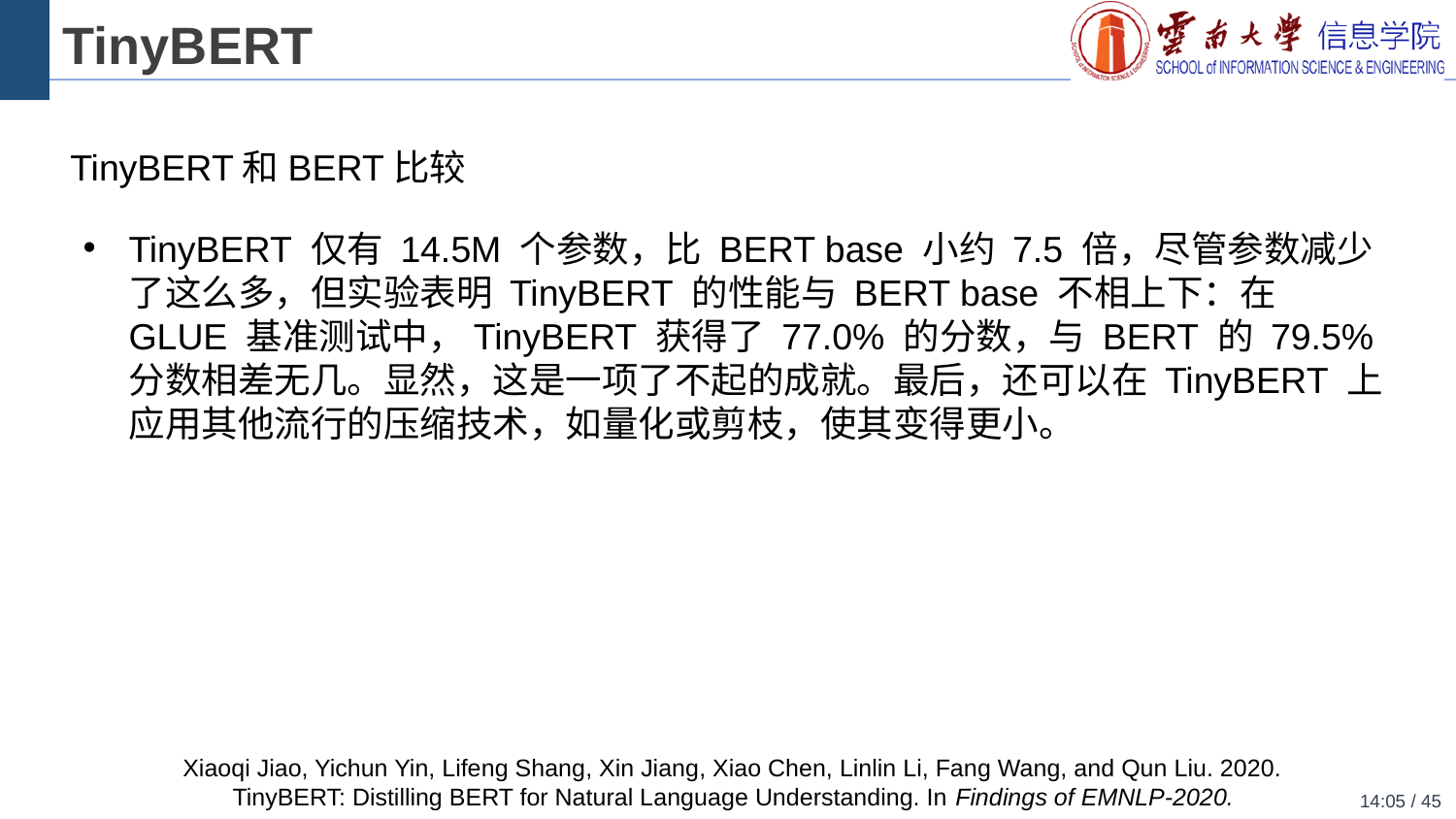

# TinyBERT
TinyBERT和BERT比较
TinyBERT 仅有 14.5M 个参数，比 BERT base 小约 7.5 倍，尽管参数减少了这么多，但实验表明 TinyBERT 的性能与 BERT base 不相上下：在 GLUE 基准测试中，TinyBERT 获得了 77.0% 的分数，与 BERT 的 79.5% 分数相差无几。显然，这是一项了不起的成就。最后，还可以在 TinyBERT 上应用其他流行的压缩技术，如量化或剪枝，使其变得更小。

Xiaoqi Jiao, Yichun Yin, Lifeng Shang, Xin Jiang, Xiao Chen, Linlin Li, Fang Wang, and Qun Liu. 2020. TinyBERT: Distilling BERT for Natural Language Understanding. In Findings of EMNLP-2020.